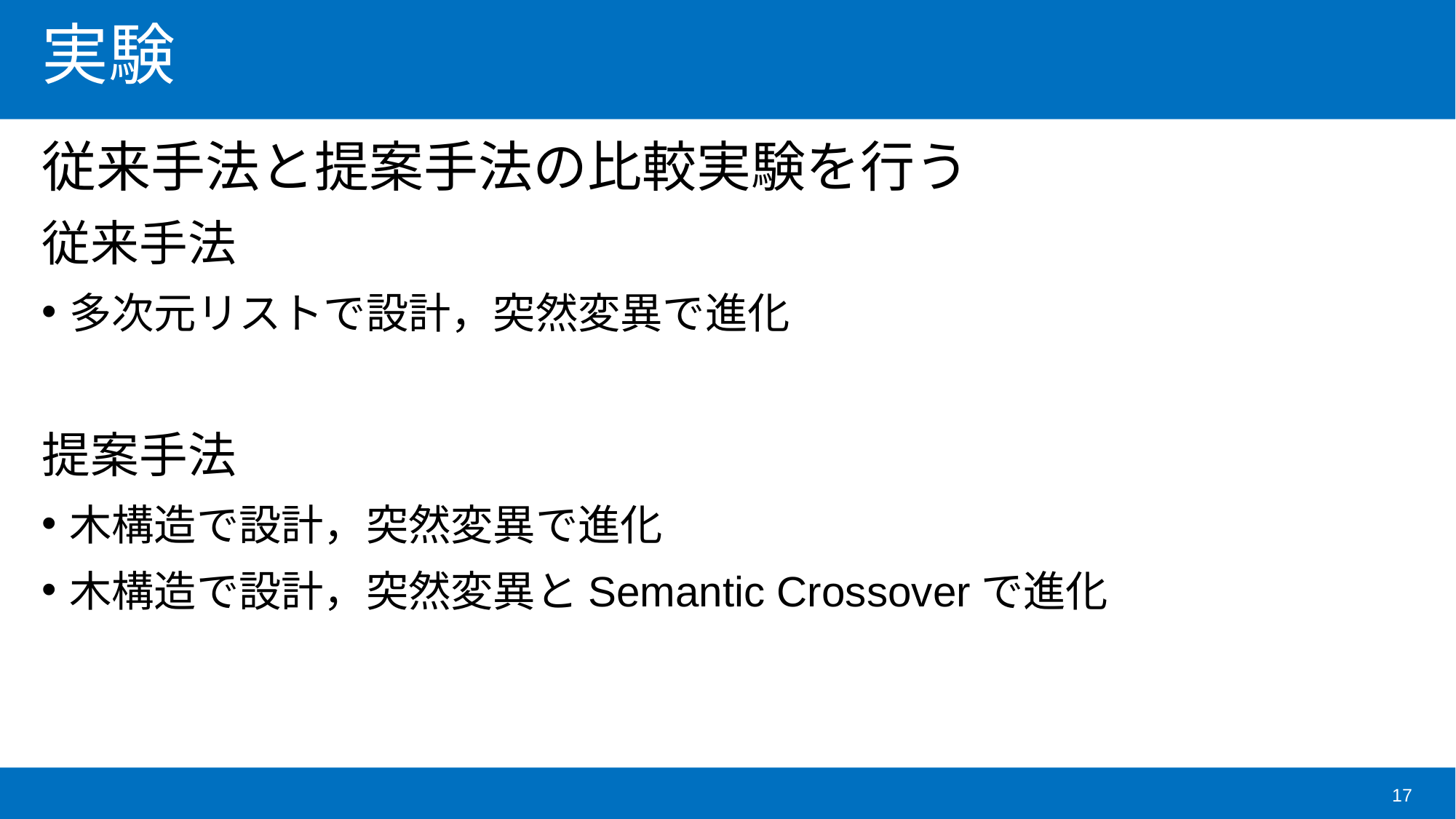

# 実験
従来手法と提案手法の比較実験を行う
従来手法
多次元リストで設計，突然変異で進化

提案手法
木構造で設計，突然変異で進化
木構造で設計，突然変異とSemantic Crossoverで進化
17